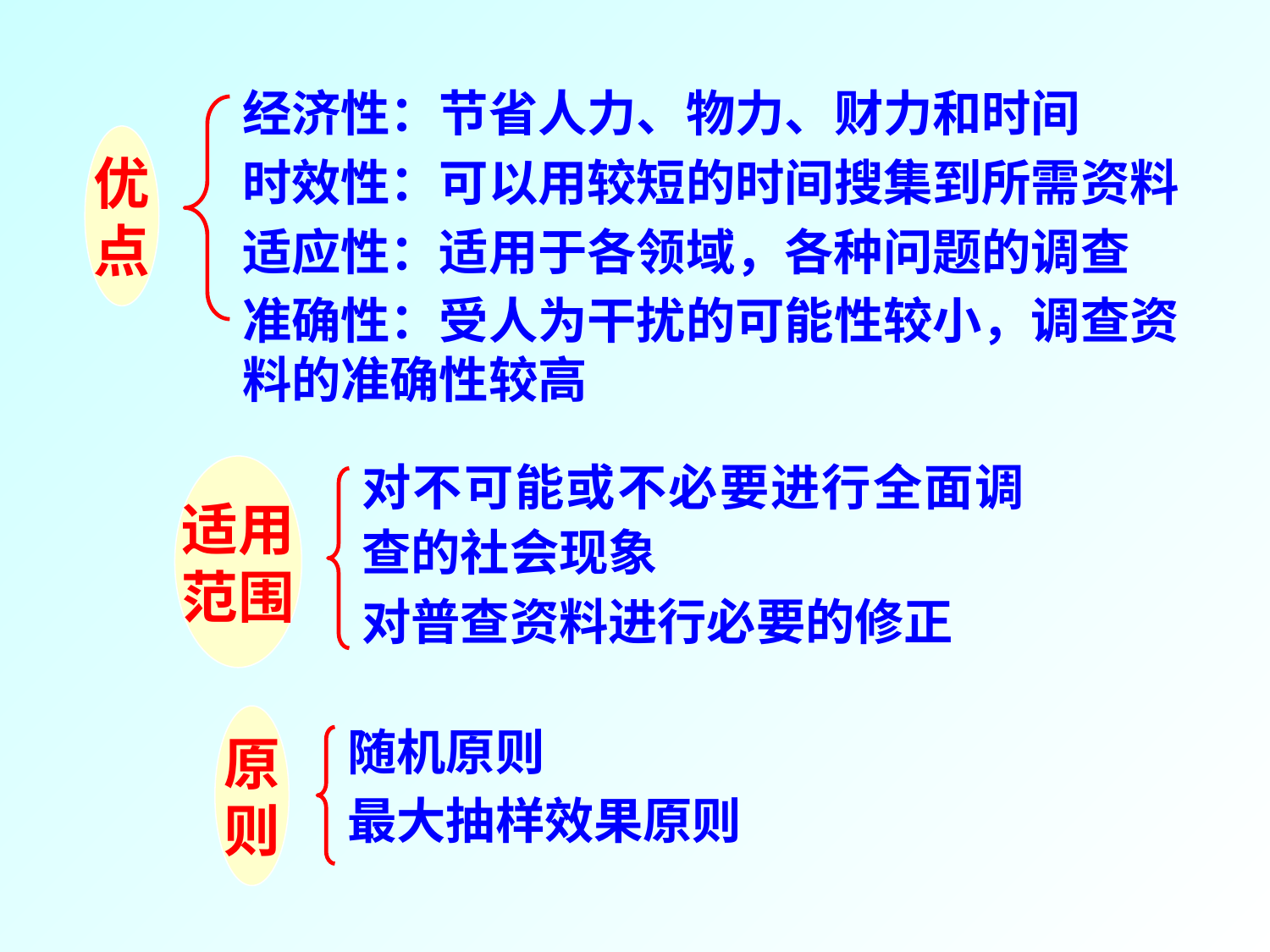

经济性：节省人力、物力、财力和时间
时效性：可以用较短的时间搜集到所需资料
适应性：适用于各领域，各种问题的调查
准确性：受人为干扰的可能性较小，调查资料的准确性较高

优
点
对不可能或不必要进行全面调查的社会现象
对普查资料进行必要的修正

适用
范围
原
则
随机原则
最大抽样效果原则